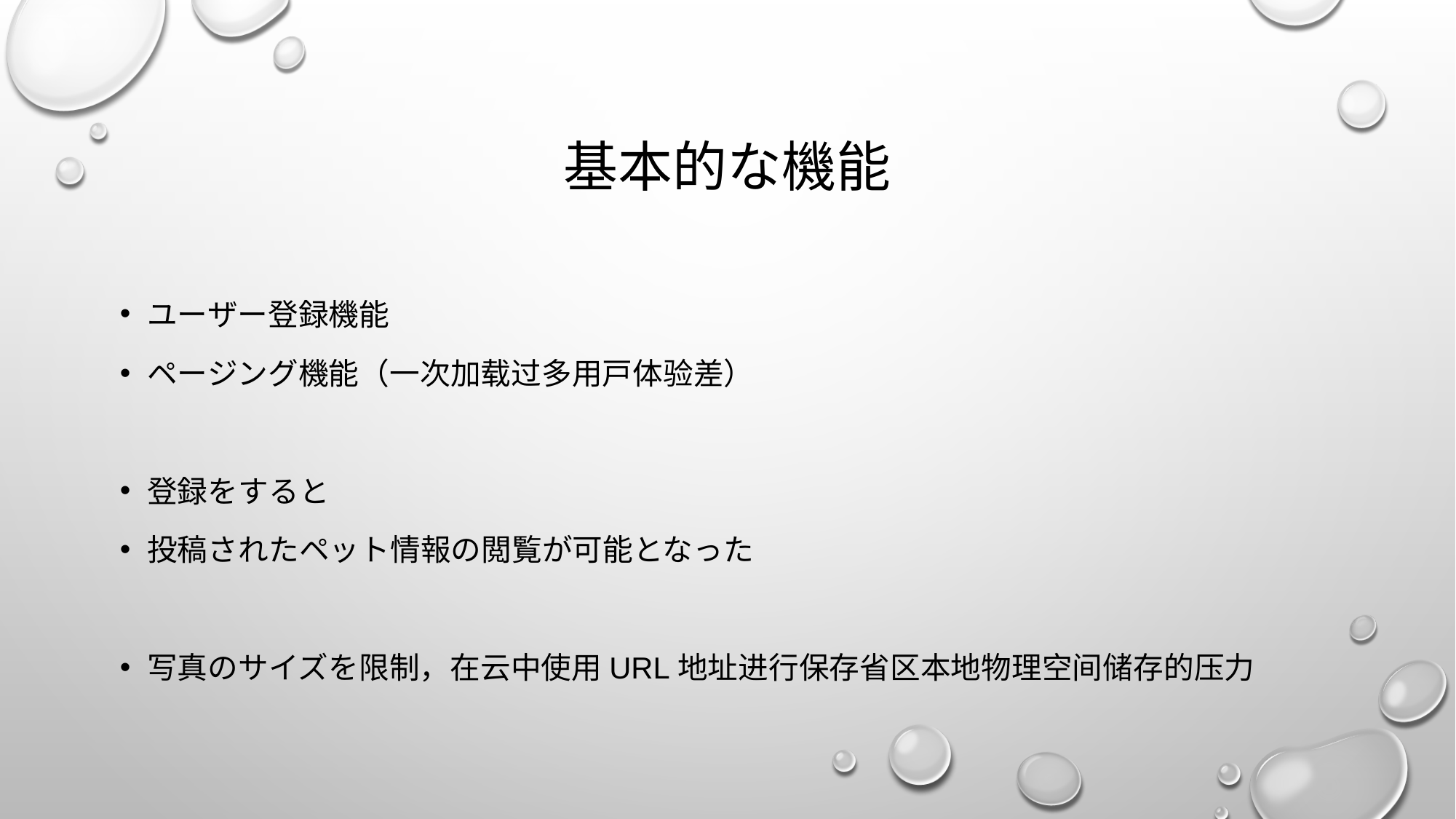

# 基本的な機能
ユーザー登録機能
ページング機能（一次加载过多用户体验差）

登録をすると
投稿されたペット情報の閲覧が可能となった

写真のサイズを限制，在云中使用URL地址进行保存省区本地物理空间储存的压力